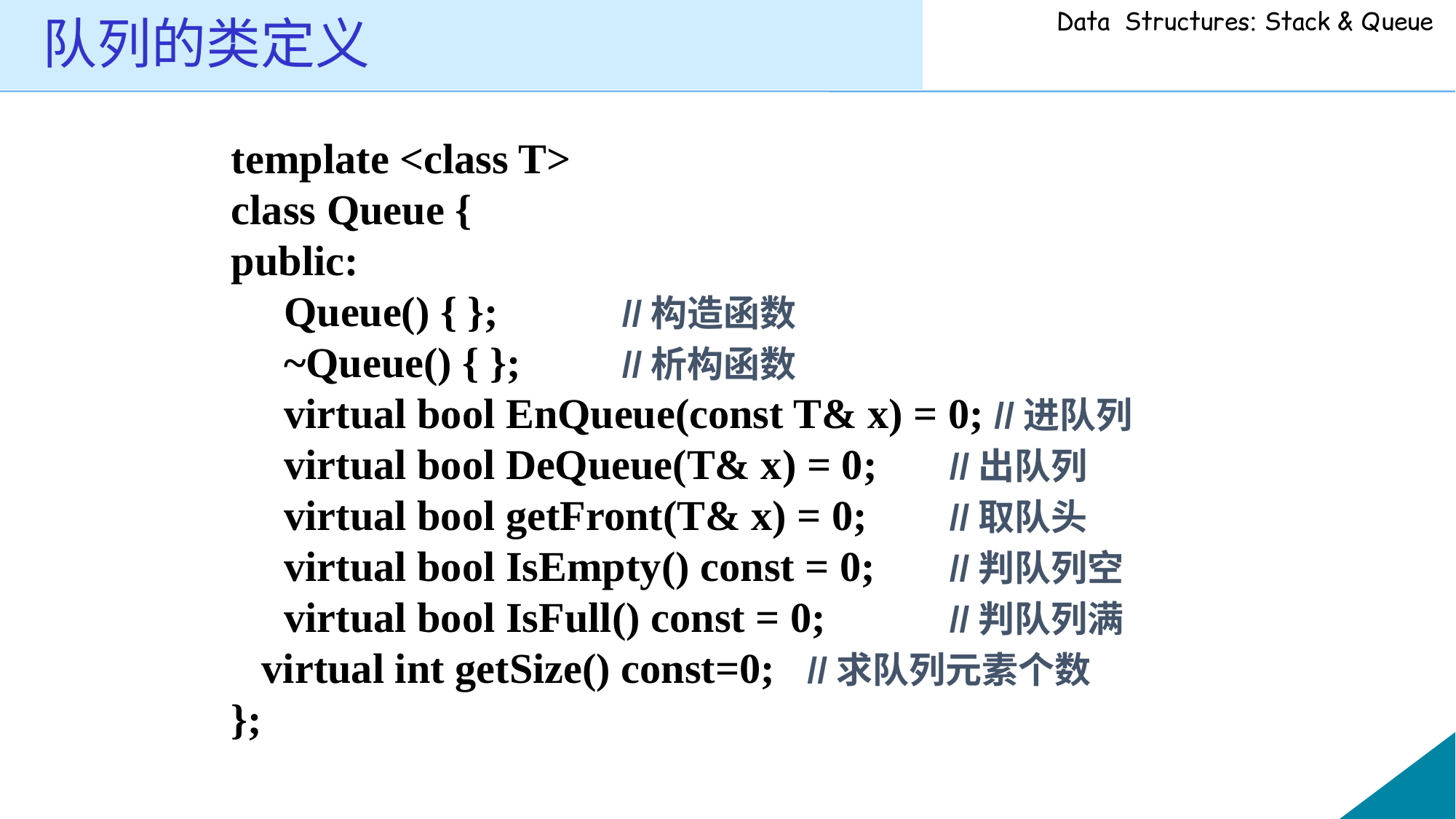

# 队列的类定义
template <class T>
class Queue {
public:
     Queue() { };	      //构造函数
     ~Queue() { };	      //析构函数
     virtual bool EnQueue(const T& x) = 0; //进队列
     virtual bool DeQueue(T& x) = 0;	      //出队列
     virtual bool getFront(T& x) = 0;	      //取队头
     virtual bool IsEmpty() const = 0;	      //判队列空
     virtual bool IsFull() const = 0;	      //判队列满
   virtual int getSize() const=0;   //求队列元素个数
};